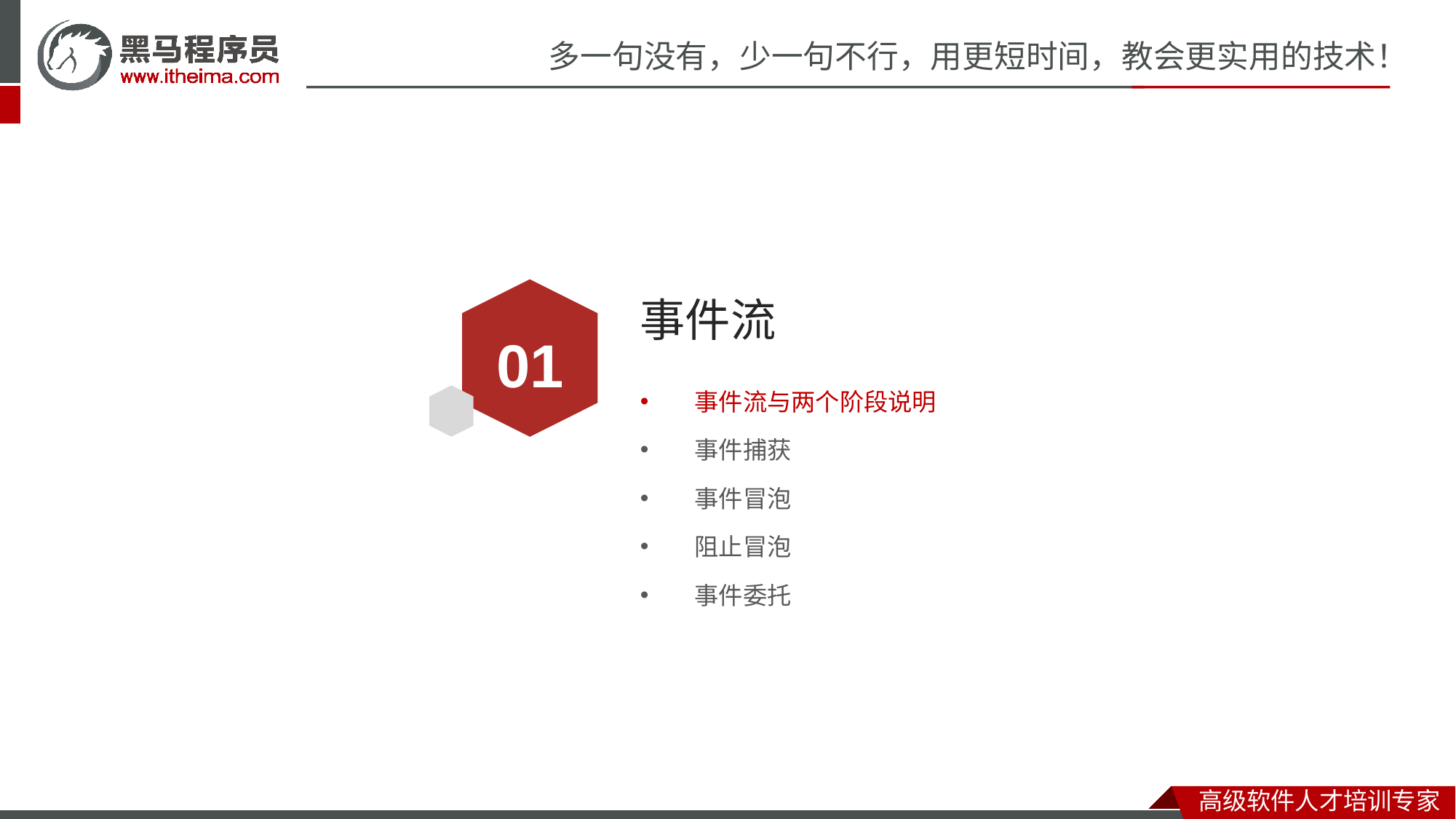

# 事件流
01
事件流与两个阶段说明
事件捕获
事件冒泡
阻止冒泡
事件委托